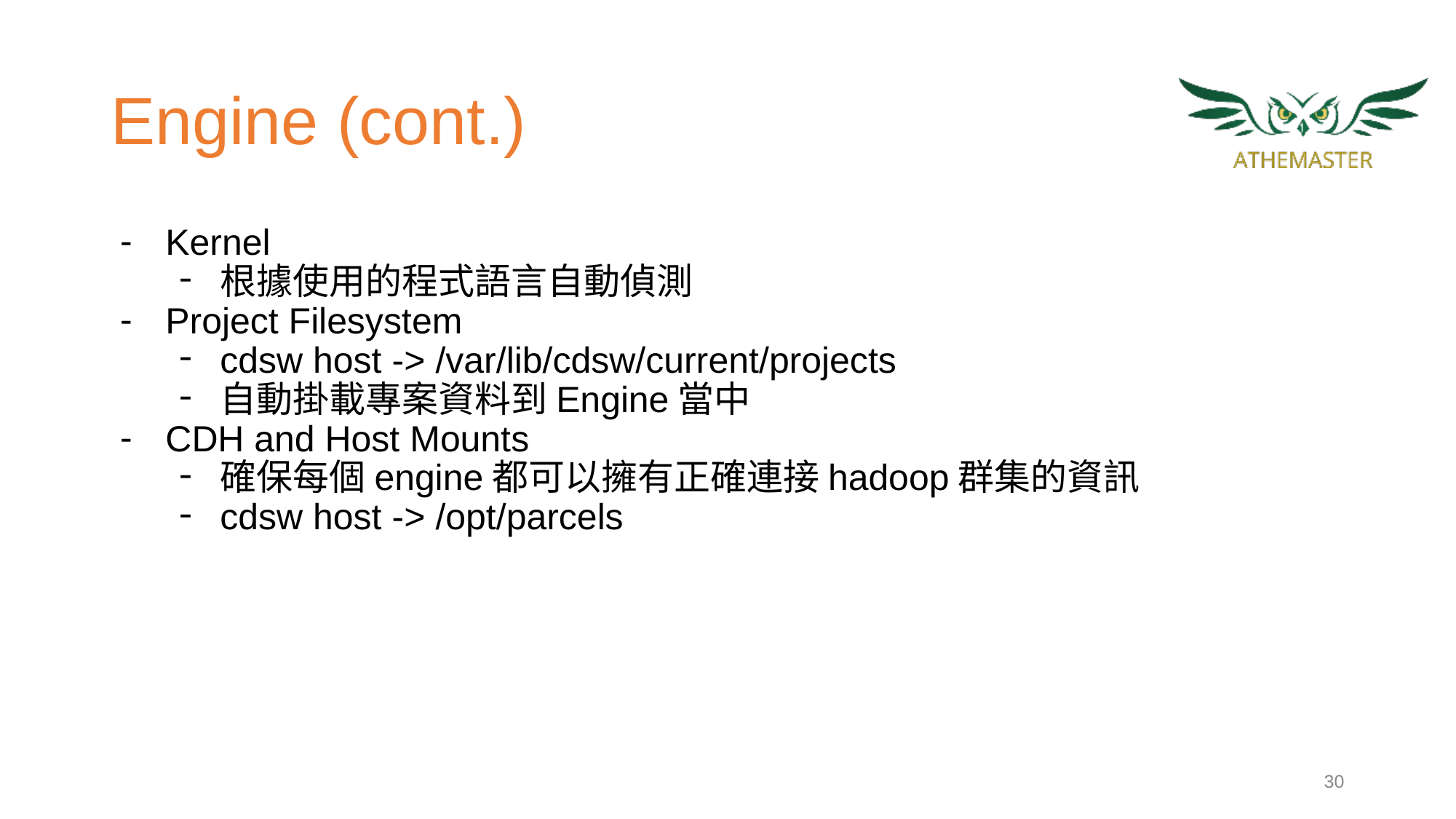

# Engine (cont.)
Kernel
根據使用的程式語言自動偵測
Project Filesystem
cdsw host -> /var/lib/cdsw/current/projects
自動掛載專案資料到Engine當中
CDH and Host Mounts
確保每個engine都可以擁有正確連接hadoop群集的資訊
cdsw host -> /opt/parcels
30